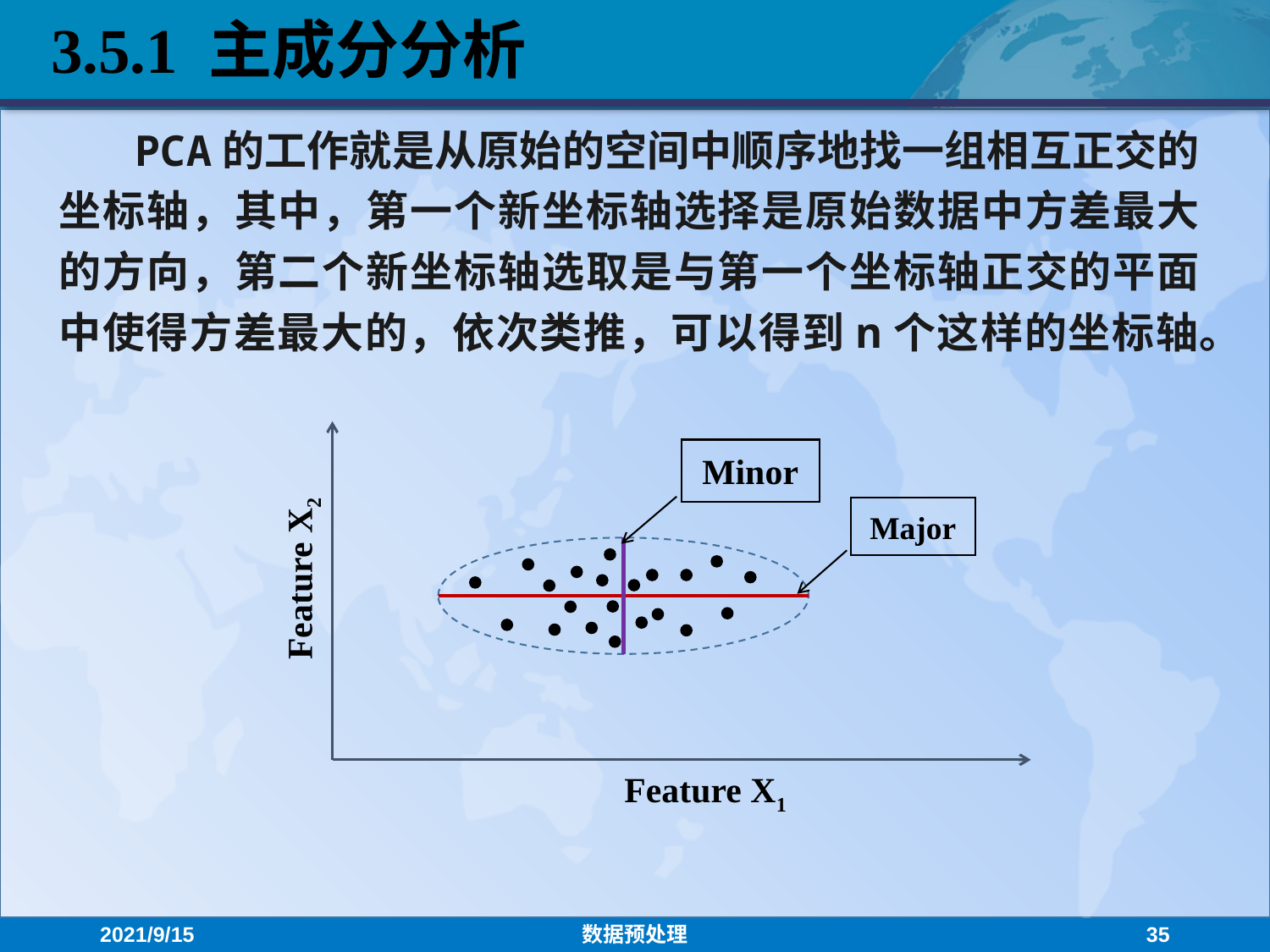

3.5.1 主成分分析
   PCA的工作就是从原始的空间中顺序地找一组相互正交的坐标轴，其中，第一个新坐标轴选择是原始数据中方差最大的方向，第二个新坐标轴选取是与第一个坐标轴正交的平面中使得方差最大的，依次类推，可以得到n个这样的坐标轴。
Minor
Major

Feature X2

Feature X1
2021/9/15
数据预处理
35